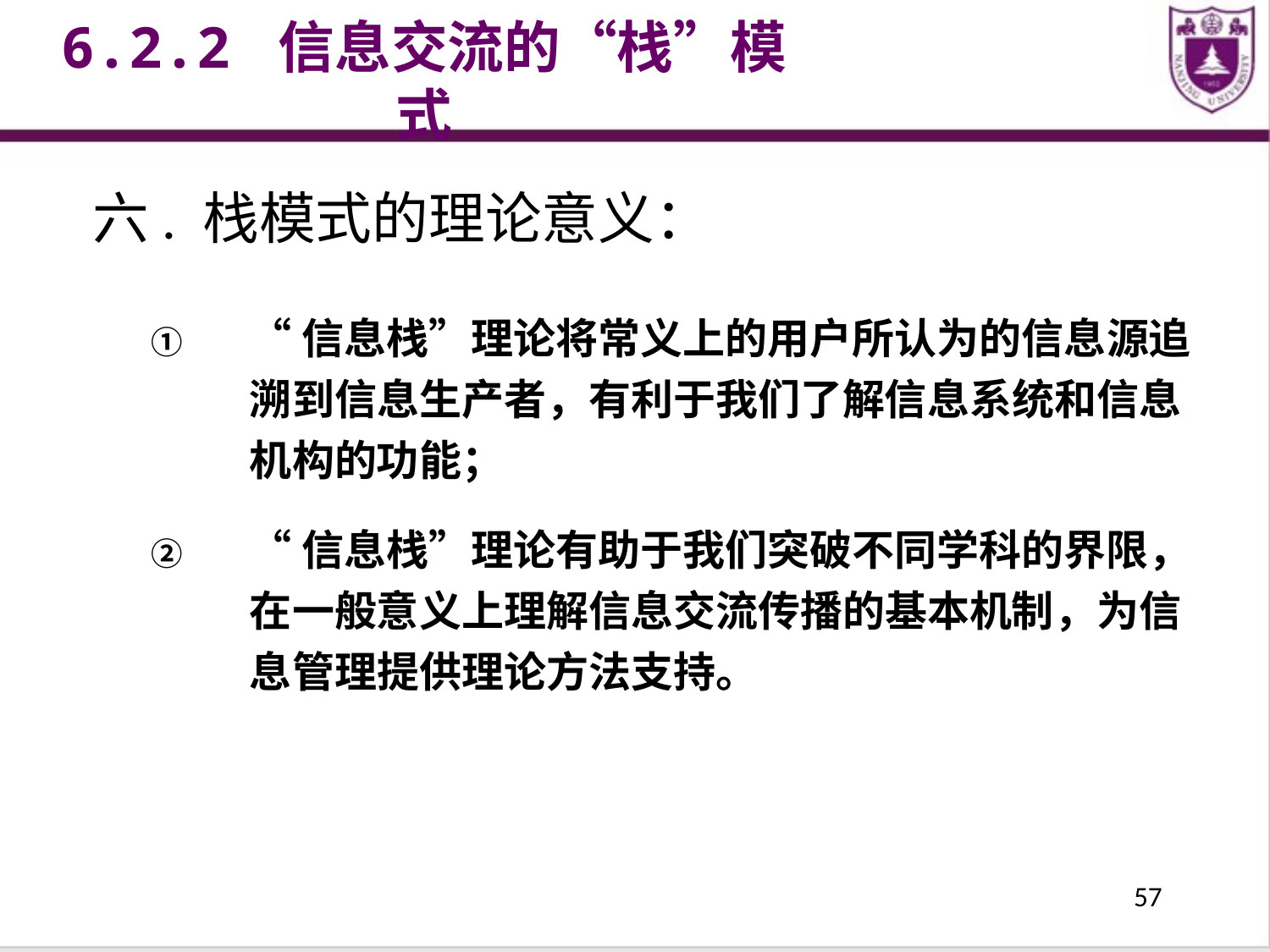

6.2.2 信息交流的“栈”模式
六. 栈模式的理论意义：
“信息栈”理论将常义上的用户所认为的信息源追溯到信息生产者，有利于我们了解信息系统和信息机构的功能；
“信息栈”理论有助于我们突破不同学科的界限，在一般意义上理解信息交流传播的基本机制，为信息管理提供理论方法支持。
57